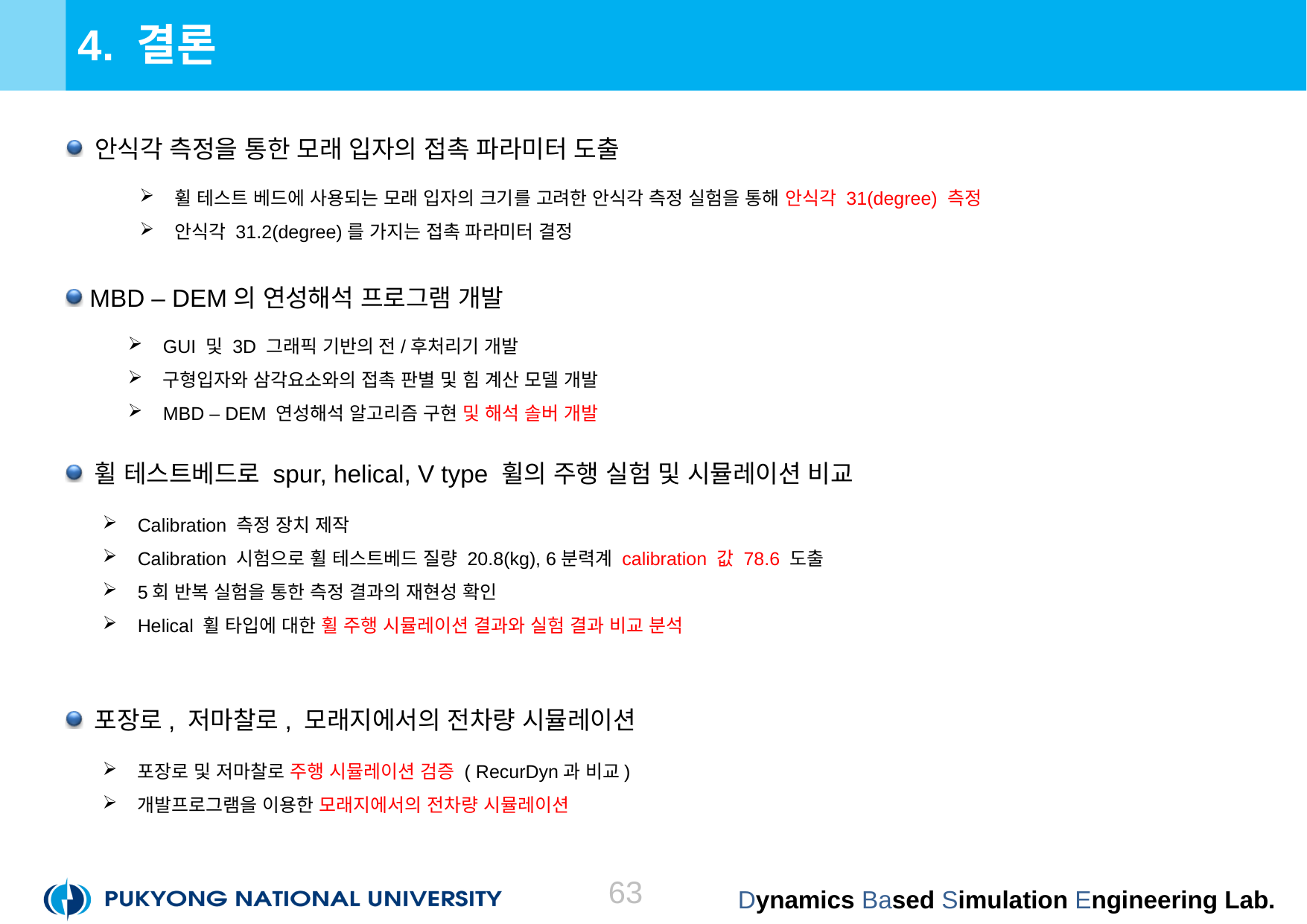

# 4. 결론
 안식각 측정을 통한 모래 입자의 접촉 파라미터 도출
휠 테스트 베드에 사용되는 모래 입자의 크기를 고려한 안식각 측정 실험을 통해 안식각 31(degree) 측정
안식각 31.2(degree)를 가지는 접촉 파라미터 결정
 MBD – DEM의 연성해석 프로그램 개발
GUI 및 3D 그래픽 기반의 전/후처리기 개발
구형입자와 삼각요소와의 접촉 판별 및 힘 계산 모델 개발
MBD – DEM 연성해석 알고리즘 구현 및 해석 솔버 개발
 휠 테스트베드로 spur, helical, V type 휠의 주행 실험 및 시뮬레이션 비교
Calibration 측정 장치 제작
Calibration 시험으로 휠 테스트베드 질량 20.8(kg), 6분력계 calibration 값 78.6 도출
5회 반복 실험을 통한 측정 결과의 재현성 확인
Helical 휠 타입에 대한 휠 주행 시뮬레이션 결과와 실험 결과 비교 분석
 포장로, 저마찰로, 모래지에서의 전차량 시뮬레이션
포장로 및 저마찰로 주행 시뮬레이션 검증 ( RecurDyn과 비교)
개발프로그램을 이용한 모래지에서의 전차량 시뮬레이션
63